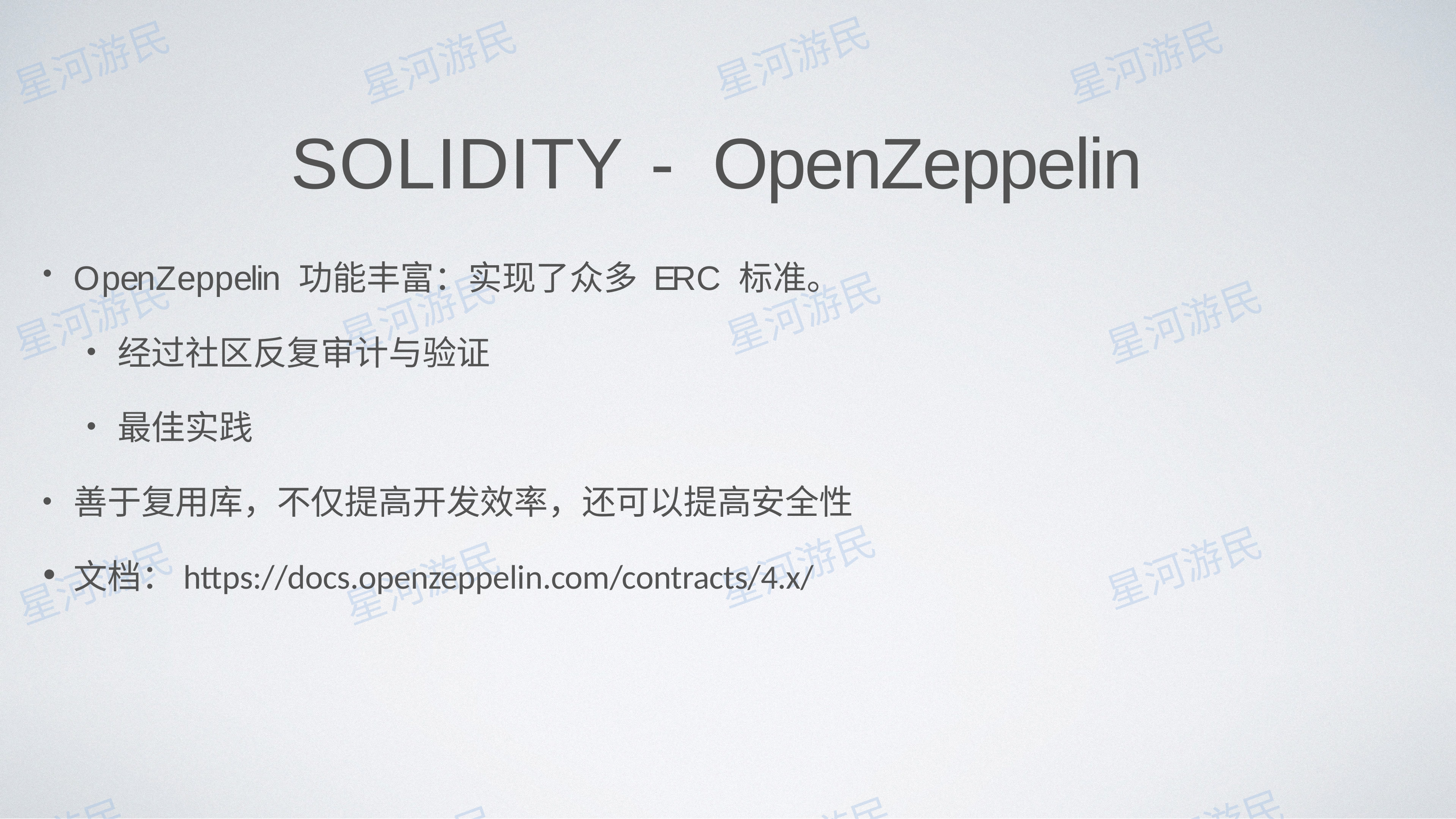

# SOLIDITY - OpenZeppelin
OpenZeppelin 功能丰富：实现了众多 ERC 标准。

经过社区反复审计与验证

最佳实践

善于复⽤库，不仅提⾼开发效率，还可以提⾼安全性

⽂档：https://docs.openzeppelin.com/contracts/4.x/